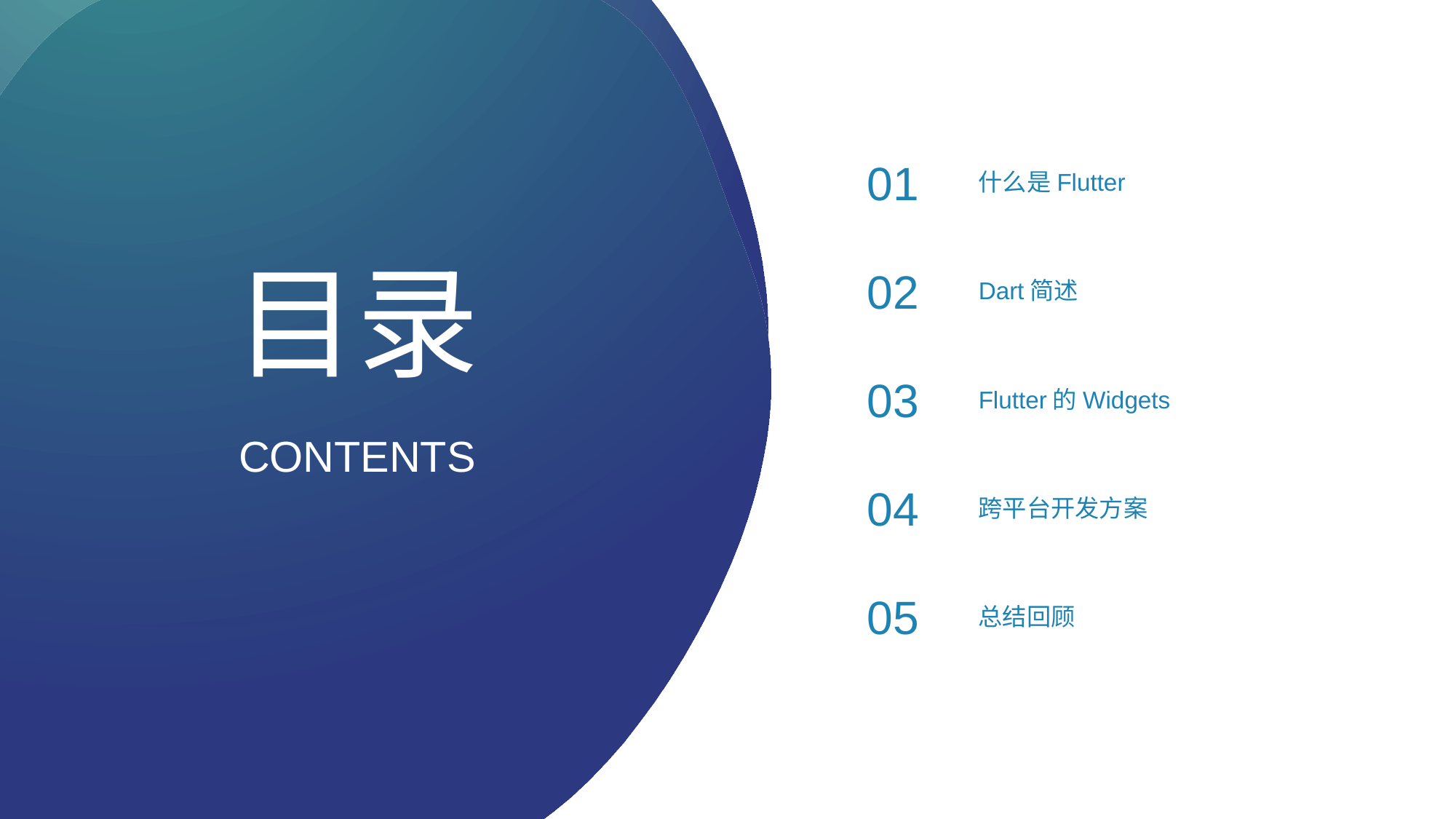

01
什么是Flutter
目录
02
Dart简述
03
Flutter的Widgets
CONTENTS
04
跨平台开发方案
05
总结回顾